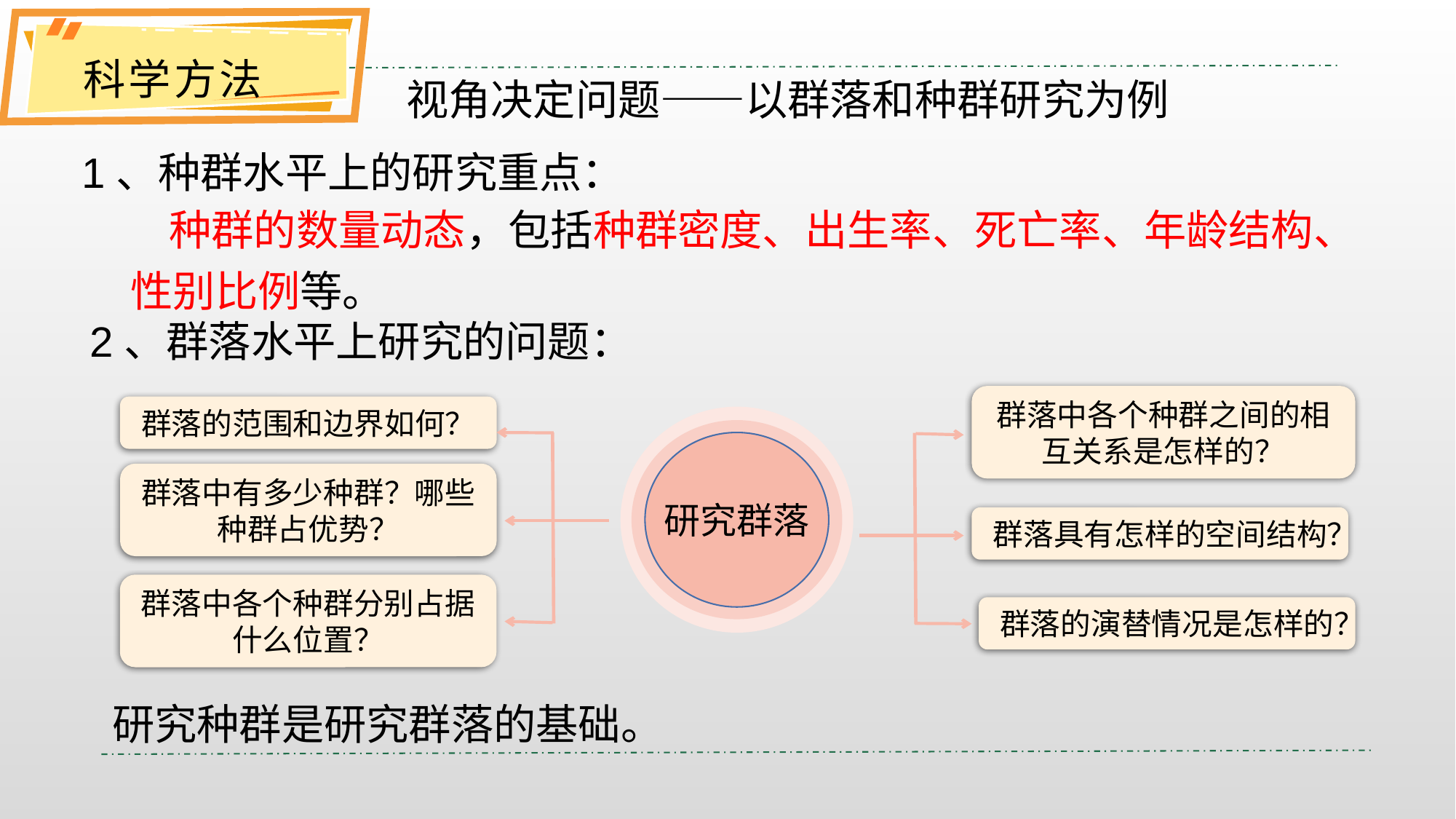

科学方法
    视角决定问题——以群落和种群研究为例
1、种群水平上的研究重点：
   种群的数量动态，包括种群密度、出生率、死亡率、年龄结构、性别比例等。
2、群落水平上研究的问题：
群落中各个种群之间的相互关系是怎样的？
群落的范围和边界如何？

研究群落
群落中有多少种群？哪些种群占优势？
群落具有怎样的空间结构？
群落中各个种群分别占据什么位置？
群落的演替情况是怎样的？
研究种群是研究群落的基础。